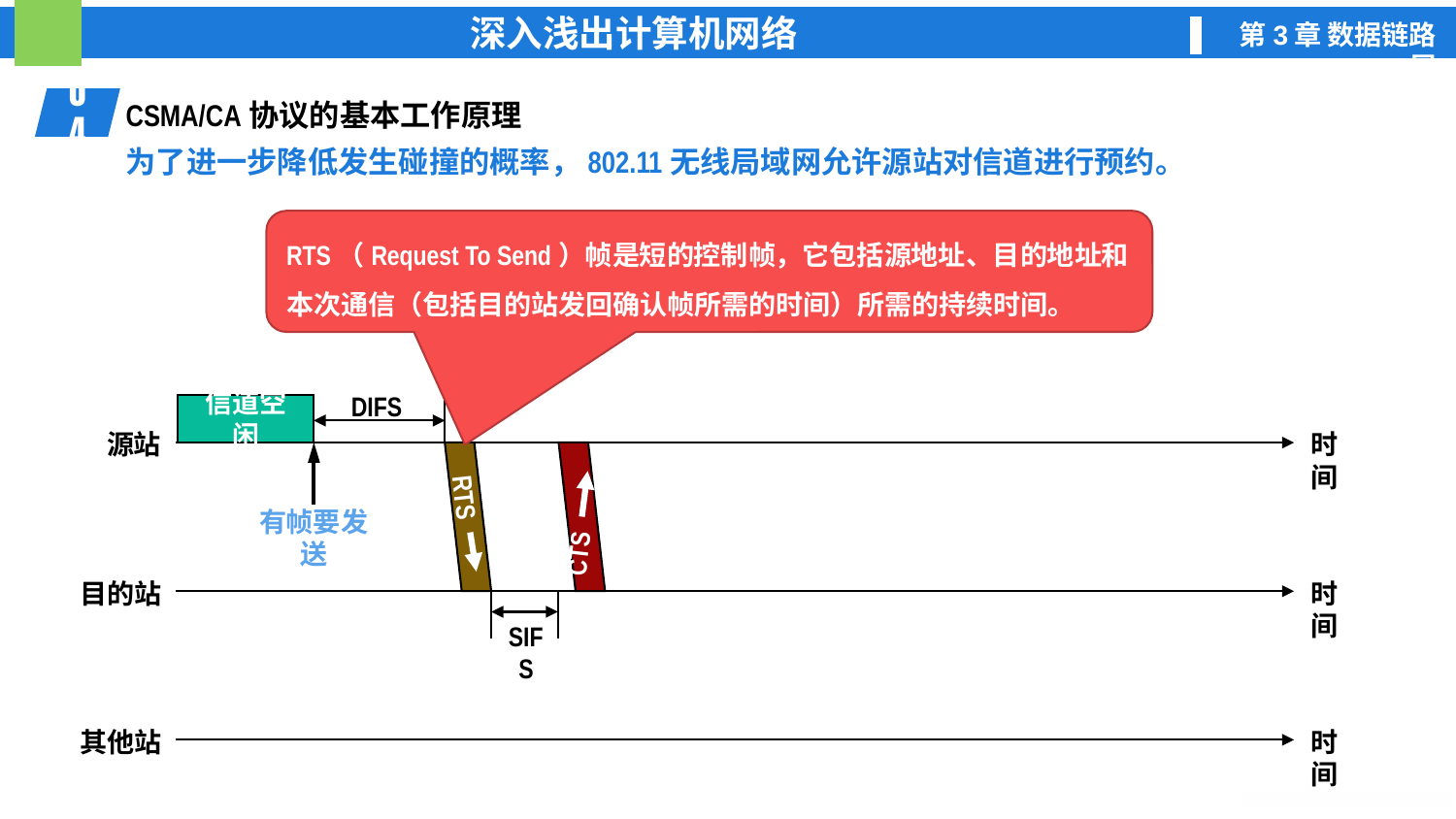

01
CSMA/CA协议的基本工作原理
04
为了进一步降低发生碰撞的概率，802.11无线局域网允许源站对信道进行预约。
RTS（Request To Send）帧是短的控制帧，它包括源地址、目的地址和本次通信（包括目的站发回确认帧所需的时间）所需的持续时间。
DIFS
信道空闲
源站
时间
时间
目的站
其他站
时间
有帧要发送

RTS

CTS
SIFS